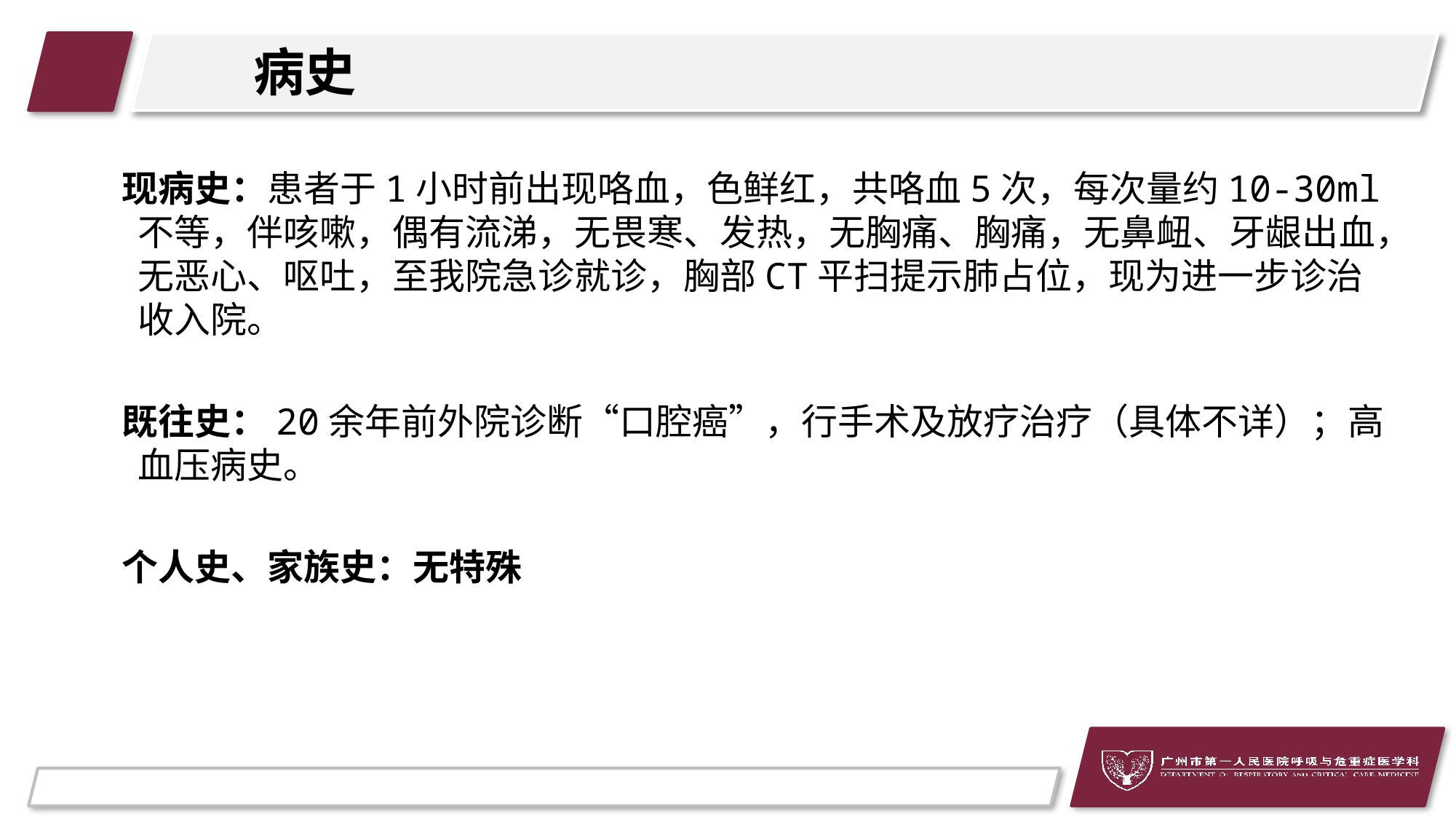

# 病史
  现病史：患者于1小时前出现咯血，色鲜红，共咯血5次，每次量约10-30ml不等，伴咳嗽，偶有流涕，无畏寒、发热，无胸痛、胸痛，无鼻衄、牙龈出血，无恶心、呕吐，至我院急诊就诊，胸部CT平扫提示肺占位，现为进一步诊治收入院。

  既往史：20余年前外院诊断“口腔癌”，行手术及放疗治疗（具体不详）；高血压病史。

  个人史、家族史：无特殊